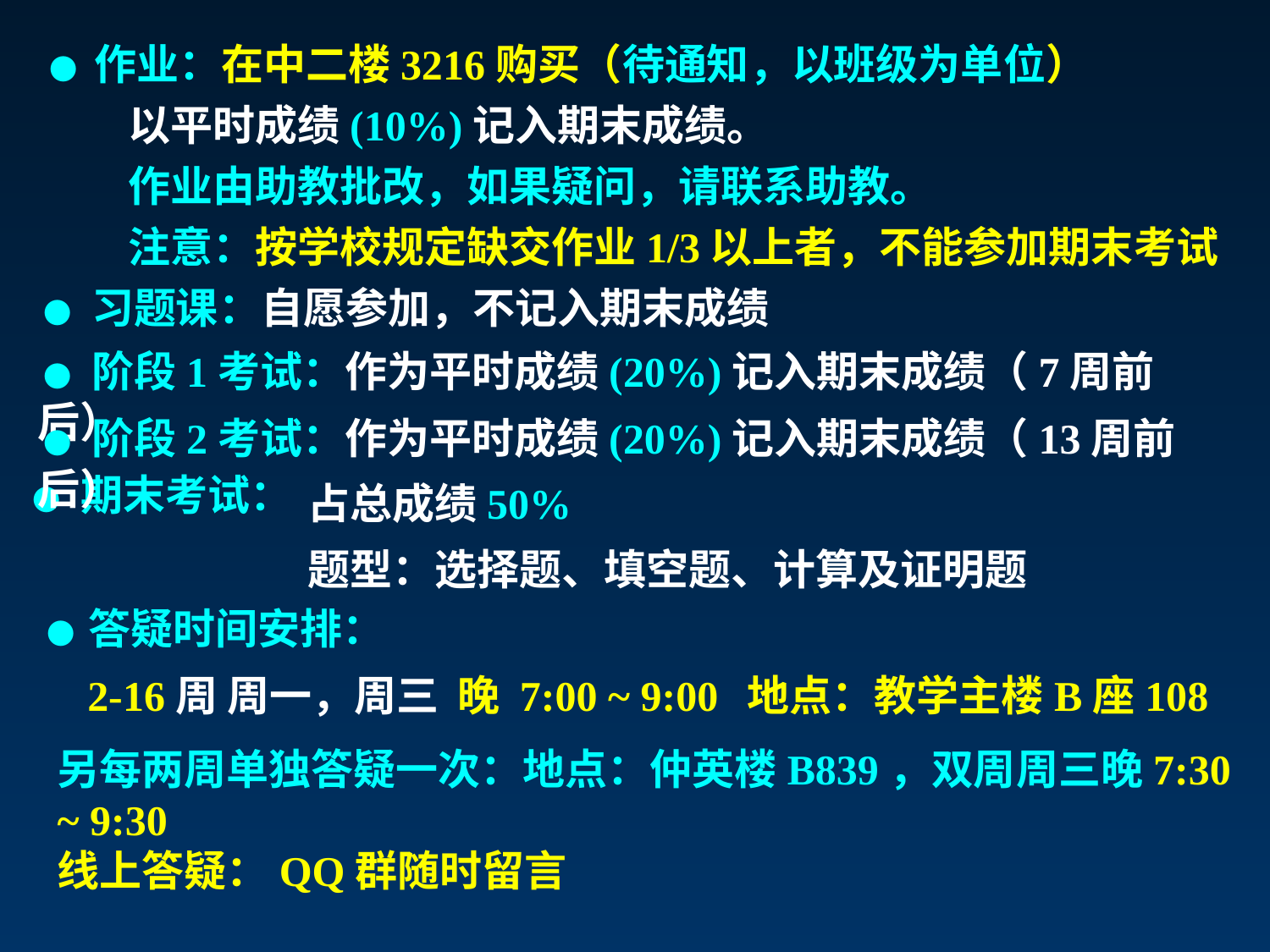

● 作业：在中二楼3216购买（待通知，以班级为单位）
        以平时成绩(10%)记入期末成绩。
        作业由助教批改，如果疑问，请联系助教。
        注意：按学校规定缺交作业1/3以上者，不能参加期末考试
 ● 习题课：自愿参加，不记入期末成绩
 ● 阶段1考试：作为平时成绩(20%)记入期末成绩（7周前后）
 ● 阶段2考试：作为平时成绩(20%)记入期末成绩（13周前后）
占总成绩50%
题型：选择题、填空题、计算及证明题
  ● 期末考试：
● 答疑时间安排：
2-16周 周一，周三  晚 7:00 ~ 9:00
地点：教学主楼B座108
另每两周单独答疑一次：地点：仲英楼B839，双周周三晚7:30 ~ 9:30
线上答疑：QQ群随时留言